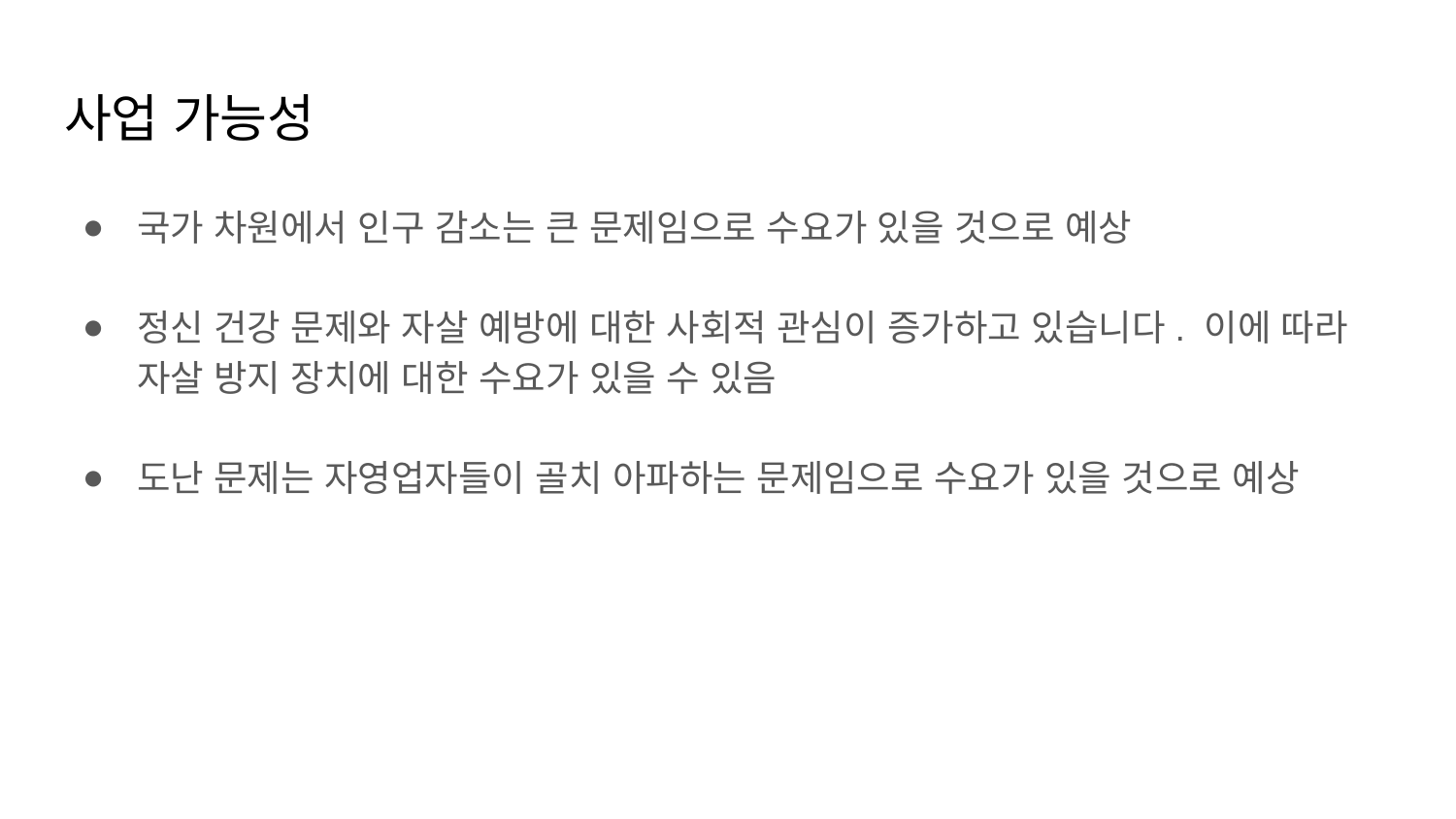

# 사업 가능성
국가 차원에서 인구 감소는 큰 문제임으로 수요가 있을 것으로 예상

정신 건강 문제와 자살 예방에 대한 사회적 관심이 증가하고 있습니다. 이에 따라 자살 방지 장치에 대한 수요가 있을 수 있음

도난 문제는 자영업자들이 골치 아파하는 문제임으로 수요가 있을 것으로 예상